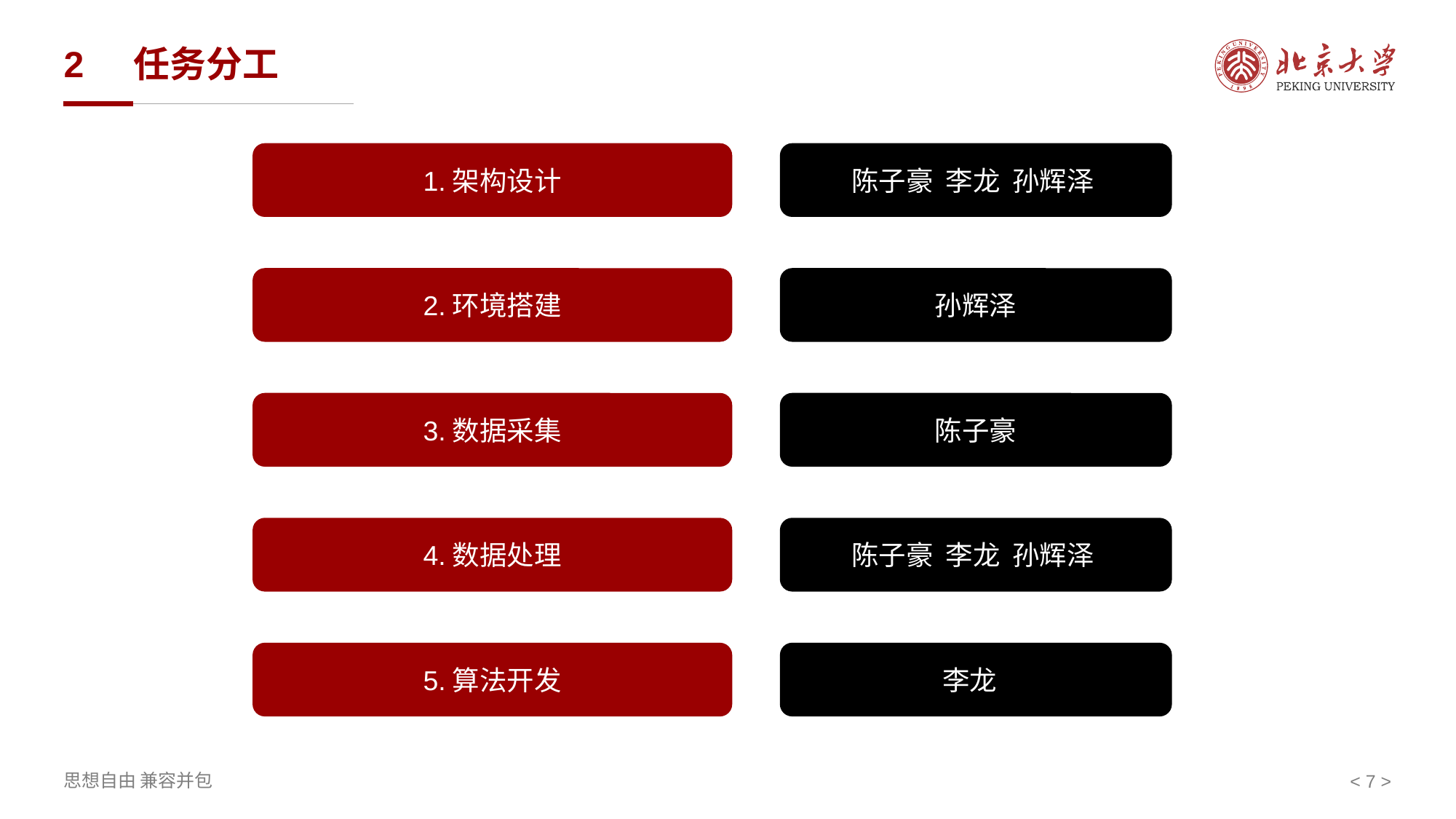

# 2    任务分工
1.架构设计
陈子豪  李龙  孙辉泽
2.环境搭建
孙辉泽
3.数据采集
陈子豪
4.数据处理
陈子豪  李龙  孙辉泽
5.算法开发
李龙
< 7 >